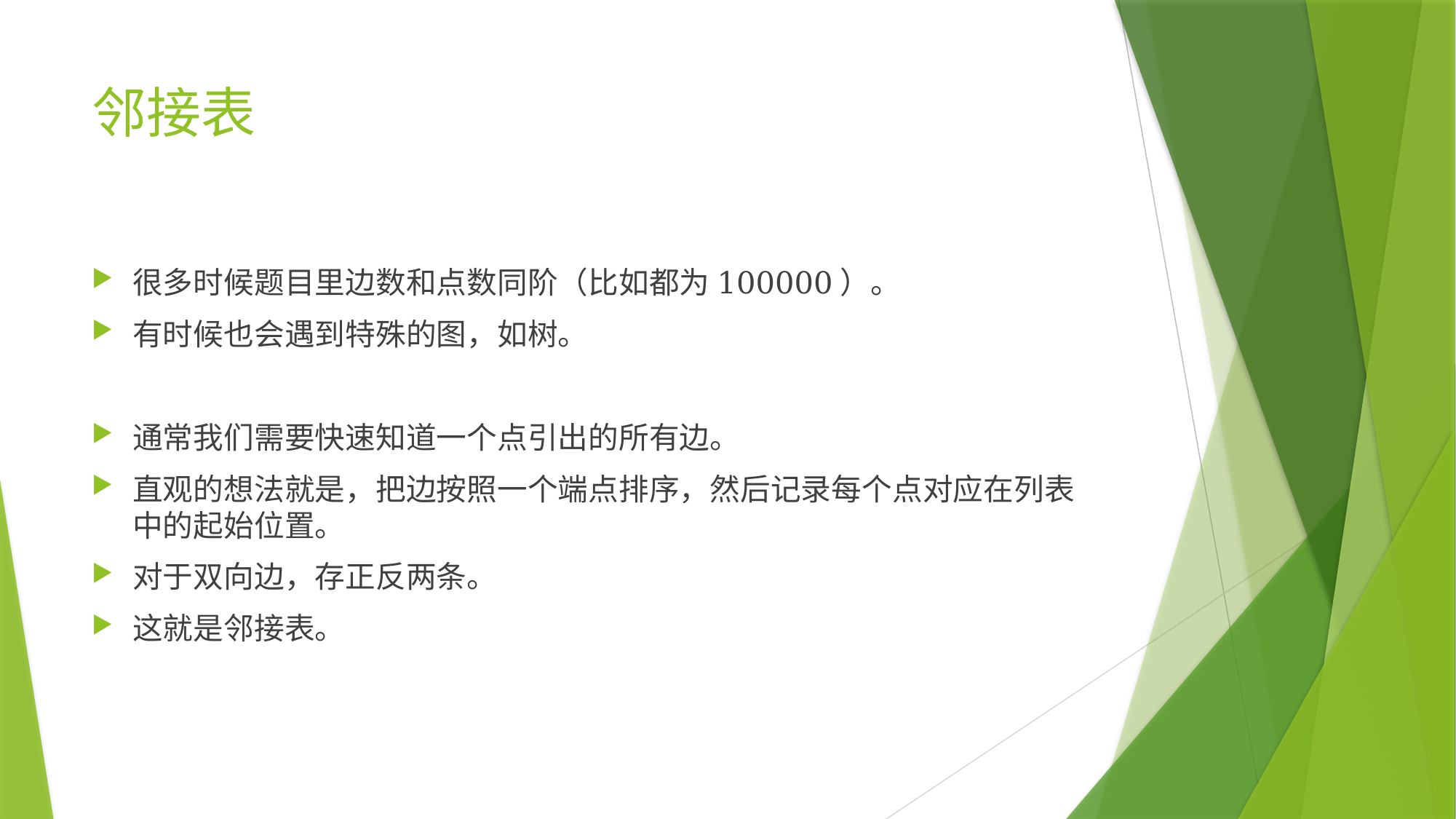

# 邻接表
很多时候题目里边数和点数同阶（比如都为100000）。
有时候也会遇到特殊的图，如树。

通常我们需要快速知道一个点引出的所有边。
直观的想法就是，把边按照一个端点排序，然后记录每个点对应在列表中的起始位置。
对于双向边，存正反两条。
这就是邻接表。